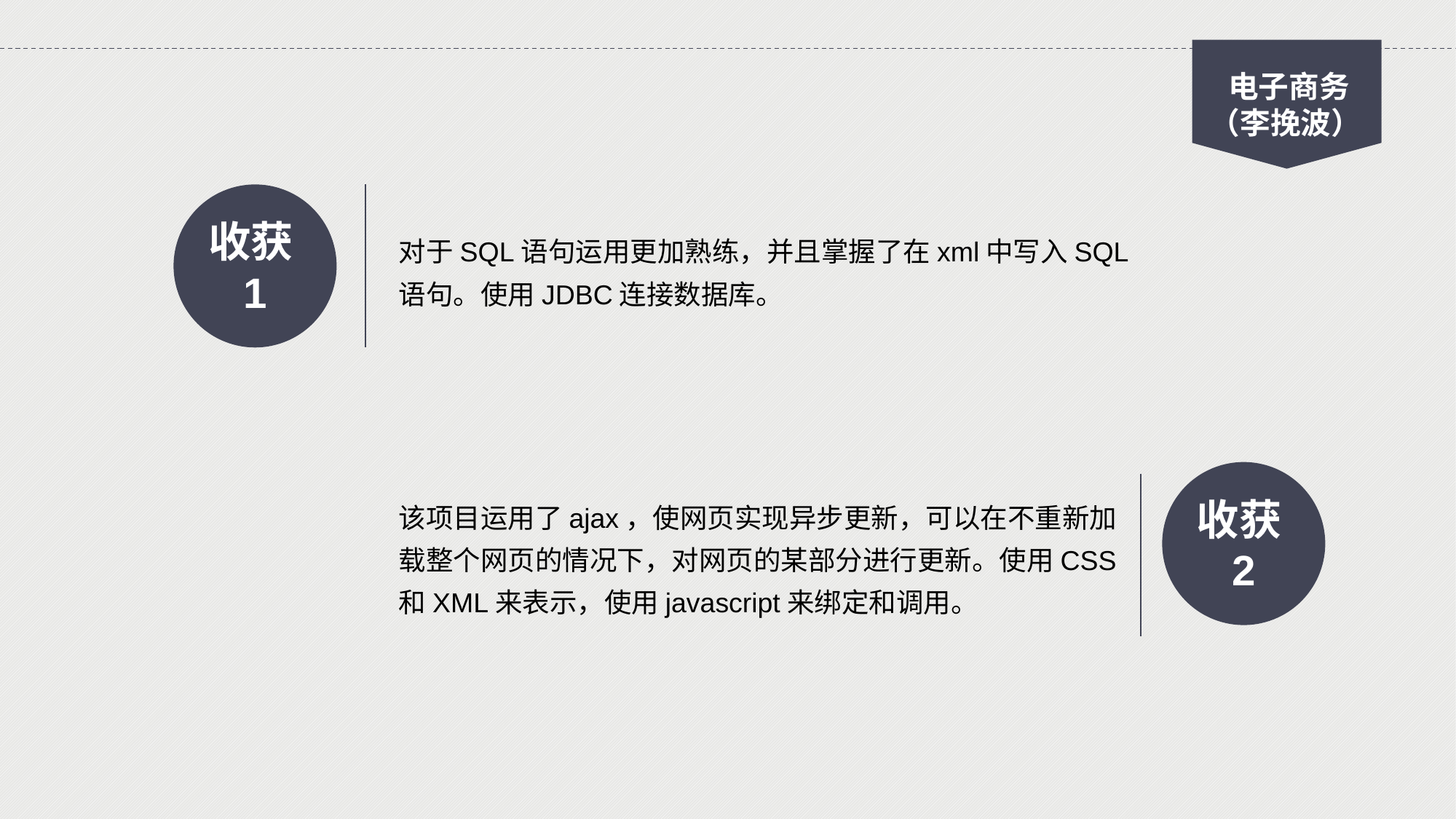

电子商务（李挽波）
收获1
对于SQL语句运用更加熟练，并且掌握了在xml中写入SQL语句。使用JDBC连接数据库。

收获2
该项目运用了ajax，使网页实现异步更新，可以在不重新加载整个网页的情况下，对网页的某部分进行更新。使用CSS和XML来表示，使用javascript来绑定和调用。